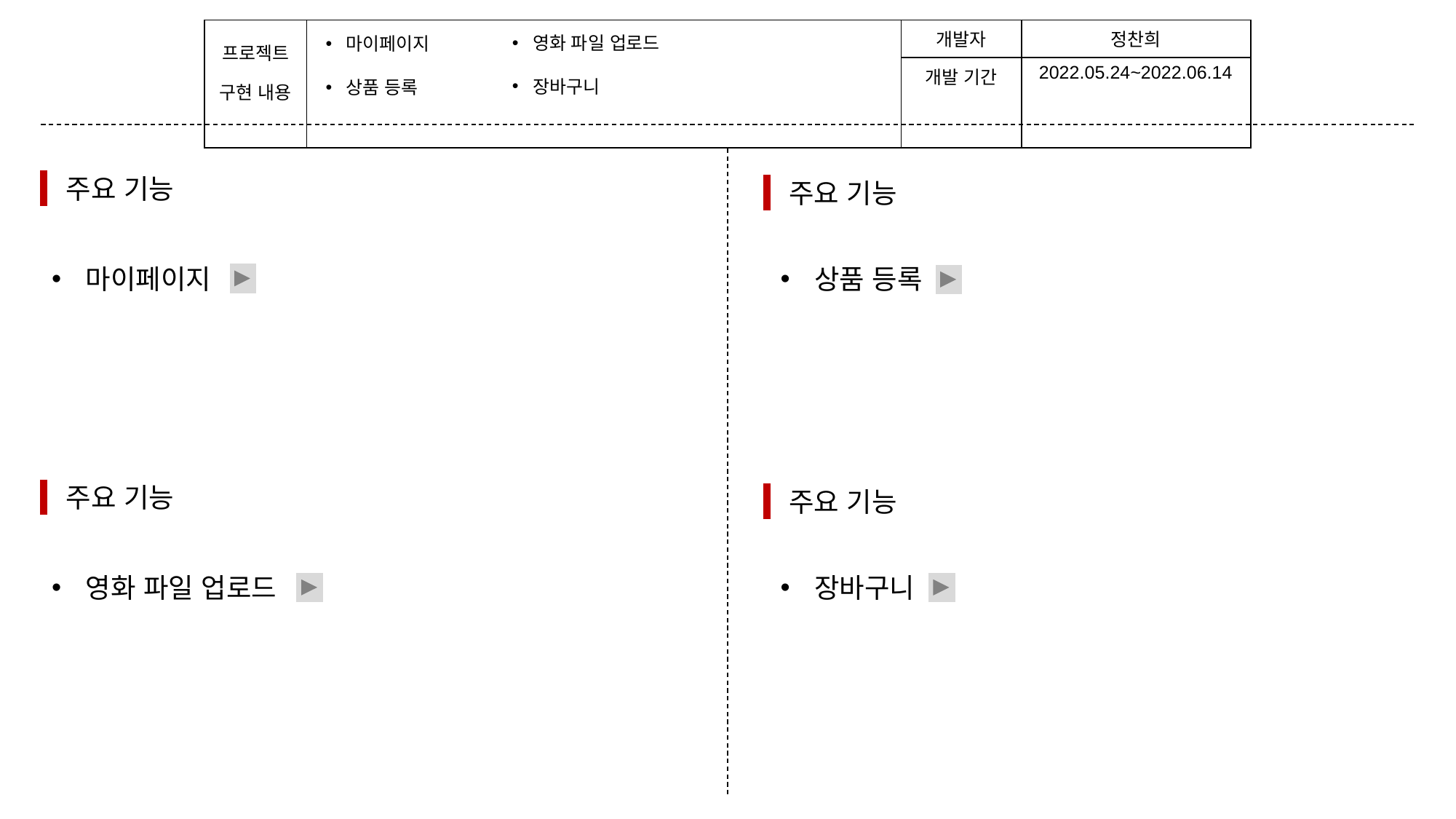

| 프로젝트 구현 내용 |  | 개발자 | 정찬희 |
| --- | --- | --- | --- |
|  |  | 개발 기간 | 2022.05.24~2022.06.14 |
영화 파일 업로드

장바구니
마이페이지

상품 등록
주요 기능
주요 기능

마이페이지
상품 등록

주요 기능
주요 기능

영화 파일 업로드
장바구니